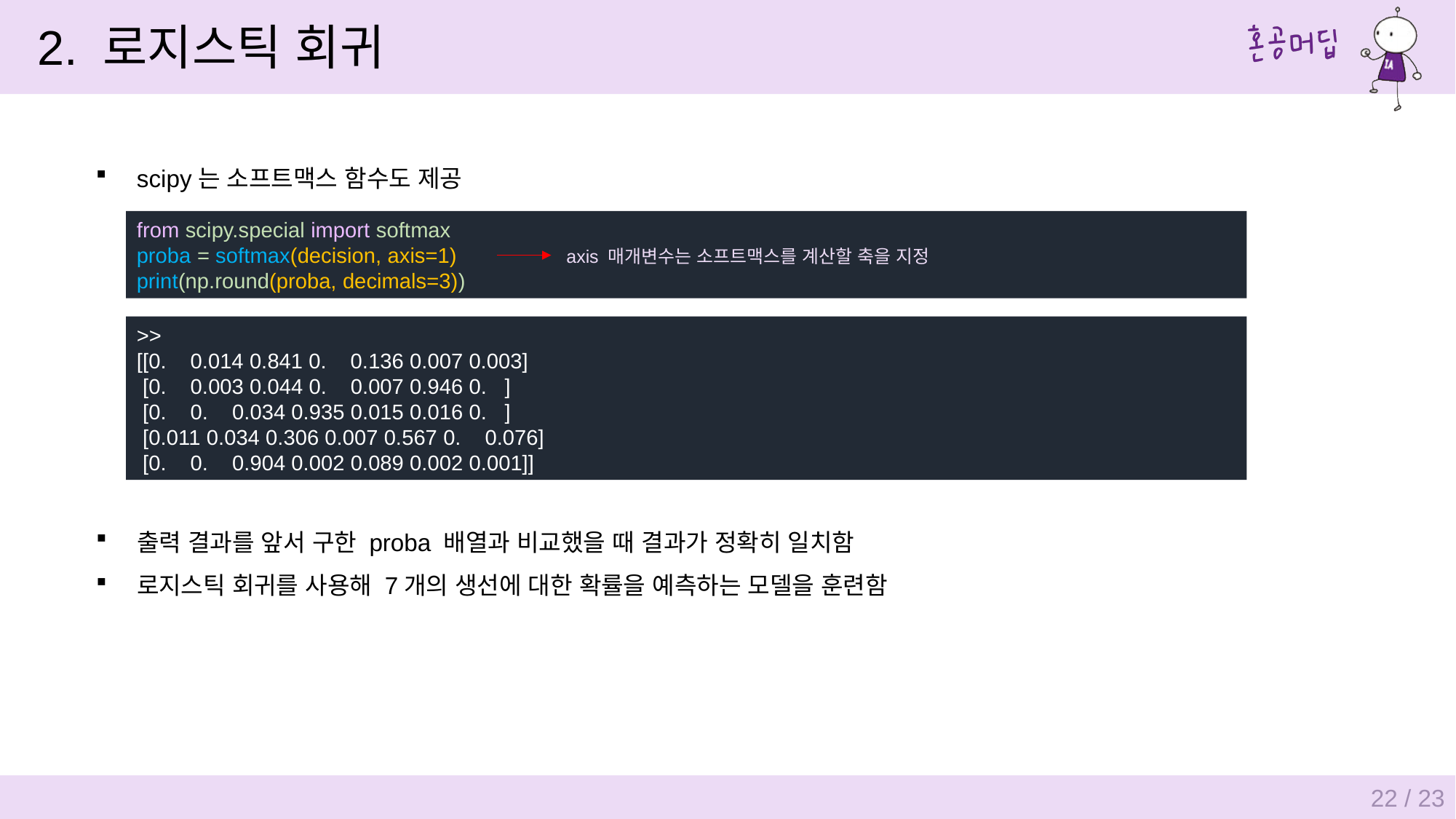

2. 로지스틱 회귀
scipy는 소프트맥스 함수도 제공
from scipy.special import softmax
proba = softmax(decision, axis=1)
print(np.round(proba, decimals=3))
axis 매개변수는 소프트맥스를 계산할 축을 지정
>>
[[0.    0.014 0.841 0.    0.136 0.007 0.003]
 [0.    0.003 0.044 0.    0.007 0.946 0.   ]
 [0.    0.    0.034 0.935 0.015 0.016 0.   ]
 [0.011 0.034 0.306 0.007 0.567 0.    0.076]
 [0.    0.    0.904 0.002 0.089 0.002 0.001]]
출력 결과를 앞서 구한 proba 배열과 비교했을 때 결과가 정확히 일치함
로지스틱 회귀를 사용해 7개의 생선에 대한 확률을 예측하는 모델을 훈련함
22 / 23